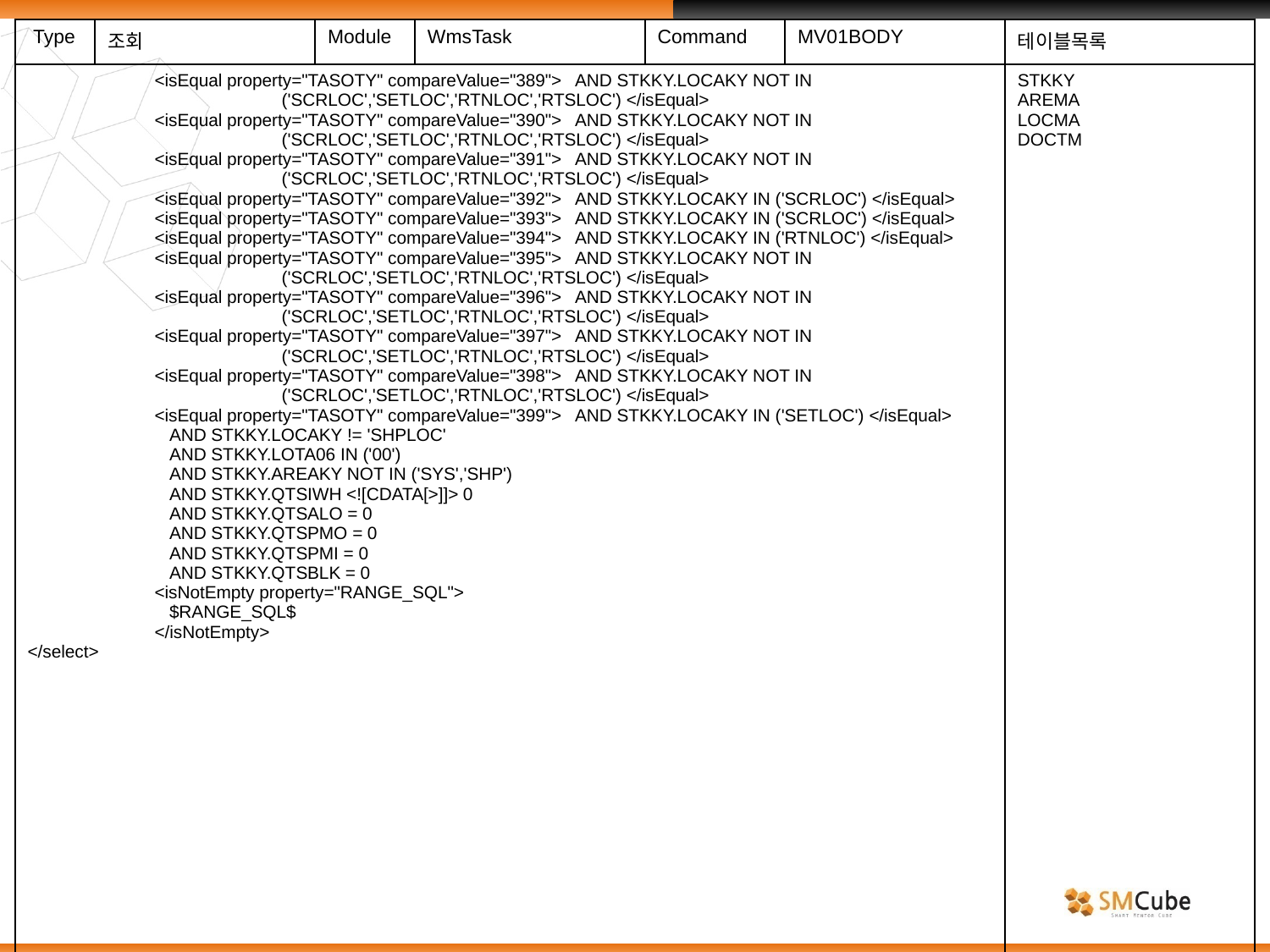

| Type | 조회 | Module | WmsTask | Command | MV01BODY | 테이블목록 |
| --- | --- | --- | --- | --- | --- | --- |
| <isEqual property="TASOTY" compareValue="389"> AND STKKY.LOCAKY NOT IN ('SCRLOC','SETLOC','RTNLOC','RTSLOC') </isEqual> <isEqual property="TASOTY" compareValue="390"> AND STKKY.LOCAKY NOT IN ('SCRLOC','SETLOC','RTNLOC','RTSLOC') </isEqual> <isEqual property="TASOTY" compareValue="391"> AND STKKY.LOCAKY NOT IN ('SCRLOC','SETLOC','RTNLOC','RTSLOC') </isEqual> <isEqual property="TASOTY" compareValue="392"> AND STKKY.LOCAKY IN ('SCRLOC') </isEqual> <isEqual property="TASOTY" compareValue="393"> AND STKKY.LOCAKY IN ('SCRLOC') </isEqual> <isEqual property="TASOTY" compareValue="394"> AND STKKY.LOCAKY IN ('RTNLOC') </isEqual> <isEqual property="TASOTY" compareValue="395"> AND STKKY.LOCAKY NOT IN ('SCRLOC','SETLOC','RTNLOC','RTSLOC') </isEqual> <isEqual property="TASOTY" compareValue="396"> AND STKKY.LOCAKY NOT IN ('SCRLOC','SETLOC','RTNLOC','RTSLOC') </isEqual> <isEqual property="TASOTY" compareValue="397"> AND STKKY.LOCAKY NOT IN ('SCRLOC','SETLOC','RTNLOC','RTSLOC') </isEqual> <isEqual property="TASOTY" compareValue="398"> AND STKKY.LOCAKY NOT IN ('SCRLOC','SETLOC','RTNLOC','RTSLOC') </isEqual> <isEqual property="TASOTY" compareValue="399"> AND STKKY.LOCAKY IN ('SETLOC') </isEqual> AND STKKY.LOCAKY != 'SHPLOC' AND STKKY.LOTA06 IN ('00') AND STKKY.AREAKY NOT IN ('SYS','SHP') AND STKKY.QTSIWH <![CDATA[>]]> 0 AND STKKY.QTSALO = 0 AND STKKY.QTSPMO = 0 AND STKKY.QTSPMI = 0 AND STKKY.QTSBLK = 0 <isNotEmpty property="RANGE\_SQL"> $RANGE\_SQL$ </isNotEmpty> </select> |  |  |  |  |  | STKKY AREMA LOCMA DOCTM |